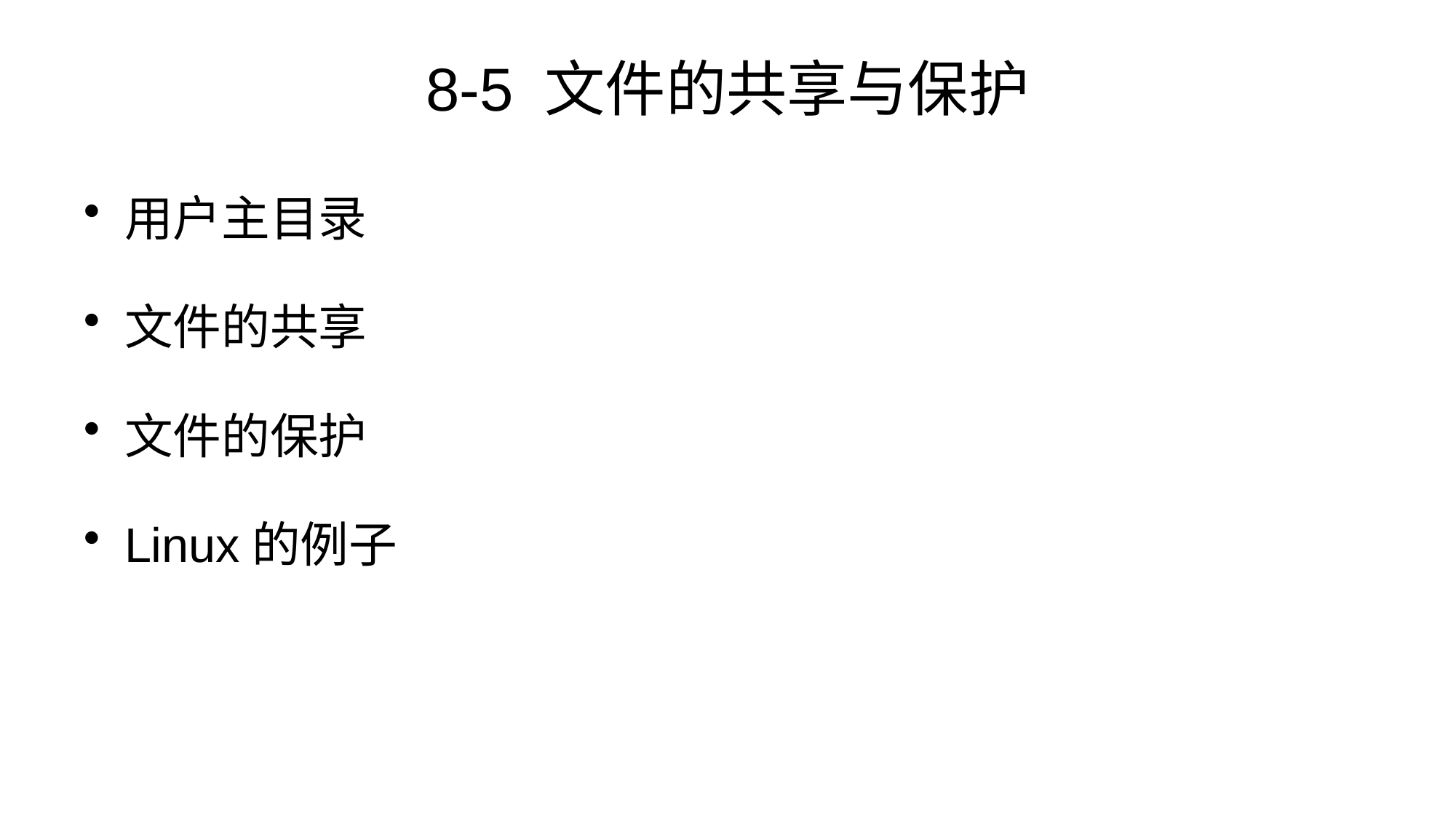

# 8-5 文件的共享与保护
用户主目录
文件的共享
文件的保护
Linux的例子